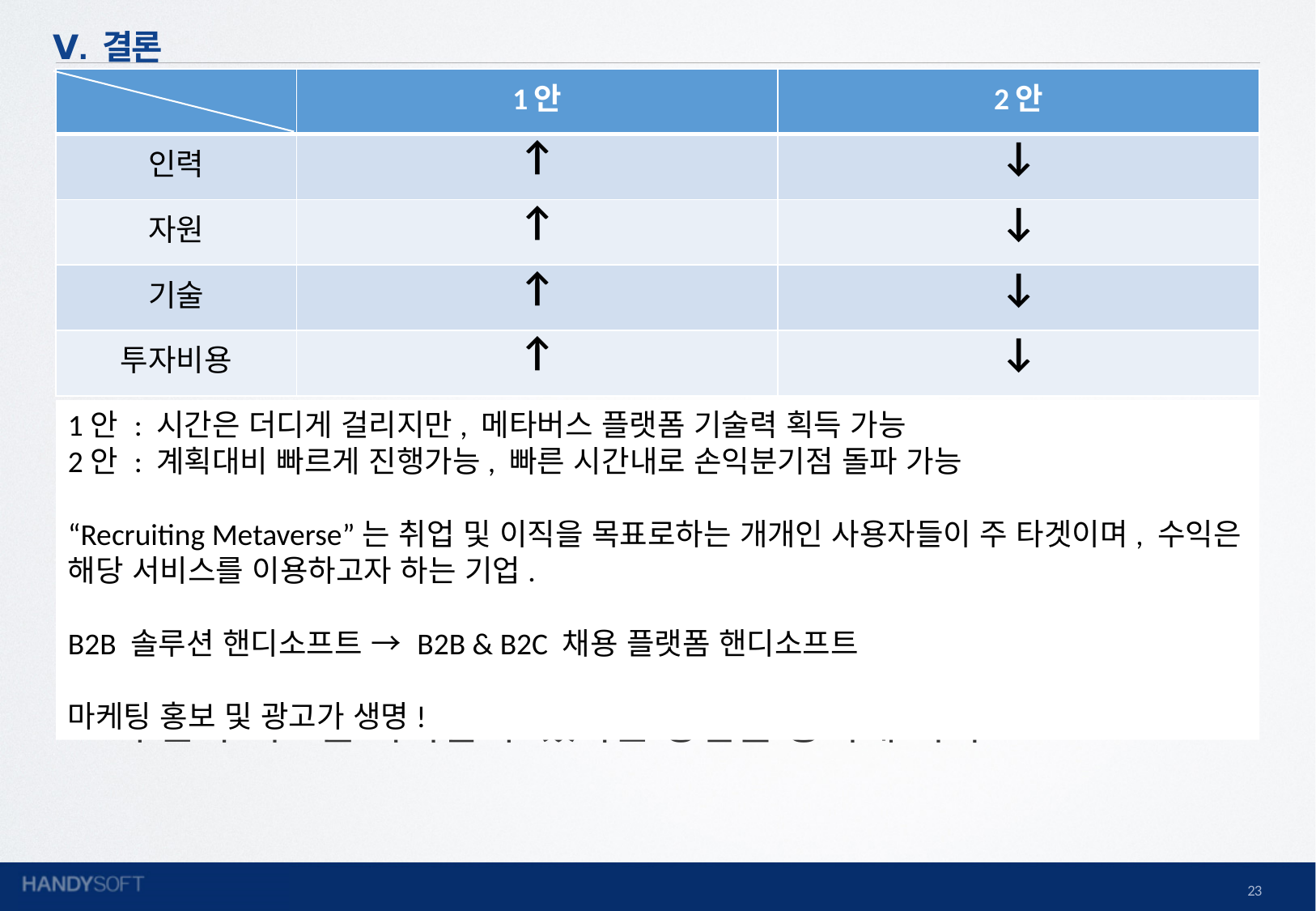

Ⅴ. 결론
|  | 1안 | 2안 |
| --- | --- | --- |
| 인력 | ↑ | ↓ |
| 자원 | ↑ | ↓ |
| 기술 | ↑ | ↓ |
| 투자비용 | ↑ | ↓ |
메타버스를 통해 구직 희망자가 해당 회사에 대한 사무환경과 기업문화에 대한 가상체험 서비스 제공.

가급적 실제 사무환경과 유사하게 조성하고 공개 가능한 범위내에서 실제 가능한 업무들을 경험하도록 함.

체험 서비스를 통해 구직자가 만족했던 업종과 사무환경을 분석하여 채용사 고객들에게 환경 개선에 필요한 데이터를 제공하고 컨설팅 서비스를 제공.

기존 단순하게 진행되었던 메타버스 채용박람회 같은 수준을 떠나 구직자가 체험을 통해 기업 정보를 얻고, 기업사도 구직자들의 수준과 니즈를 파악할 수 있다는 장점을 동시에 획득.
1안 : 시간은 더디게 걸리지만, 메타버스 플랫폼 기술력 획득 가능
2안 : 계획대비 빠르게 진행가능, 빠른 시간내로 손익분기점 돌파 가능

“Recruiting Metaverse”는 취업 및 이직을 목표로하는 개개인 사용자들이 주 타겟이며, 수익은 해당 서비스를 이용하고자 하는 기업.

B2B 솔루션 핸디소프트 → B2B & B2C 채용 플랫폼 핸디소프트

마케팅 홍보 및 광고가 생명!
23